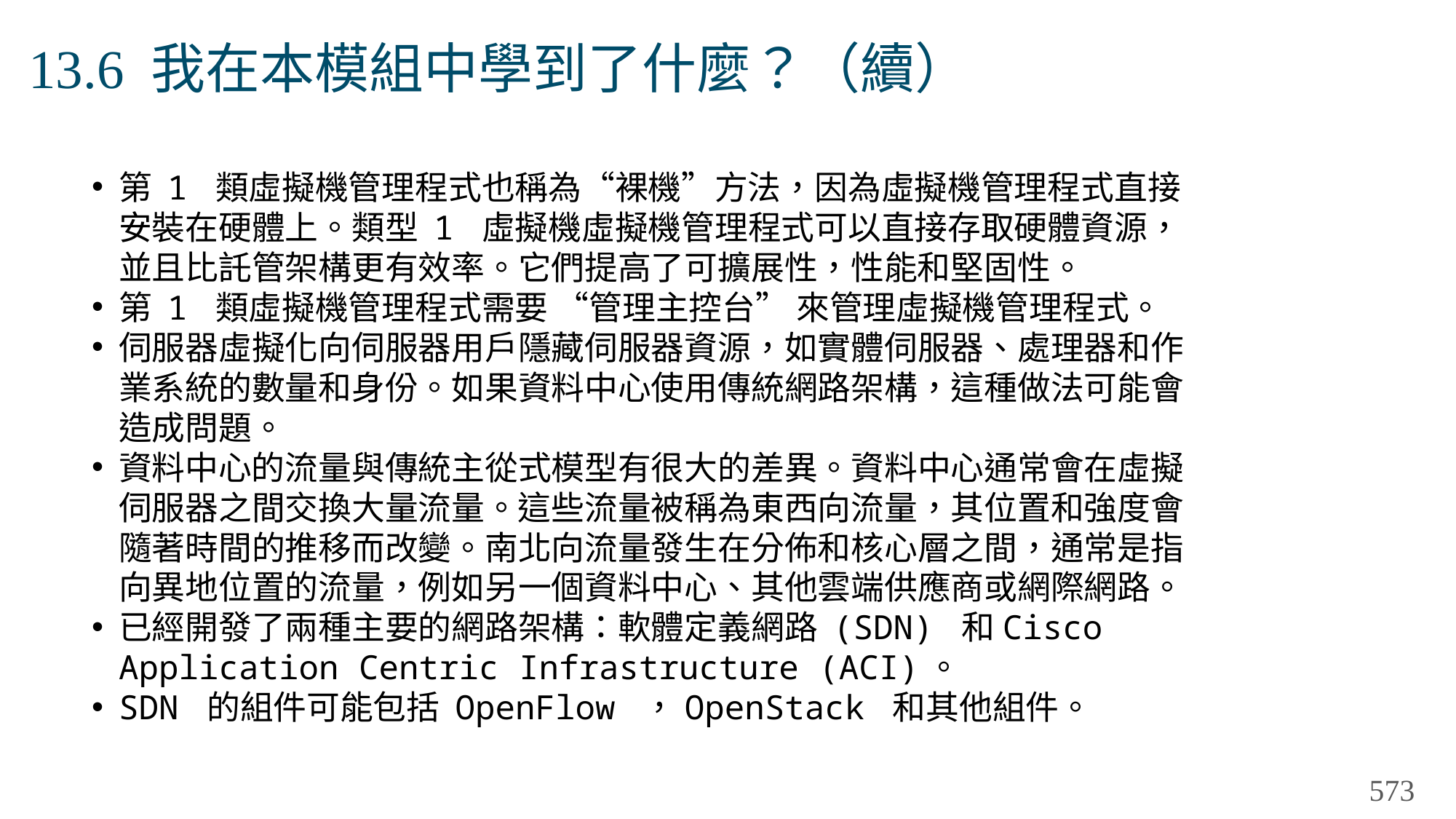

# 13.6 我在本模組中學到了什麼？（續）
第 1 類虛擬機管理程式也稱為“裸機”方法，因為虛擬機管理程式直接安裝在硬體上。類型 1 虛擬機虛擬機管理程式可以直接存取硬體資源，並且比託管架構更有效率。它們提高了可擴展性，性能和堅固性。
第 1 類虛擬機管理程式需要 “管理主控台” 來管理虛擬機管理程式。
伺服器虛擬化向伺服器用戶隱藏伺服器資源，如實體伺服器、處理器和作業系統的數量和身份。如果資料中心使用傳統網路架構，這種做法可能會造成問題。
資料中心的流量與傳統主從式模型有很大的差異。資料中心通常會在虛擬伺服器之間交換大量流量。這些流量被稱為東西向流量，其位置和強度會隨著時間的推移而改變。南北向流量發生在分佈和核心層之間，通常是指向異地位置的流量，例如另一個資料中心、其他雲端供應商或網際網路。
已經開發了兩種主要的網路架構：軟體定義網路 (SDN) 和Cisco Application Centric Infrastructure (ACI)。
SDN 的組件可能包括 OpenFlow ，OpenStack 和其他組件。
573